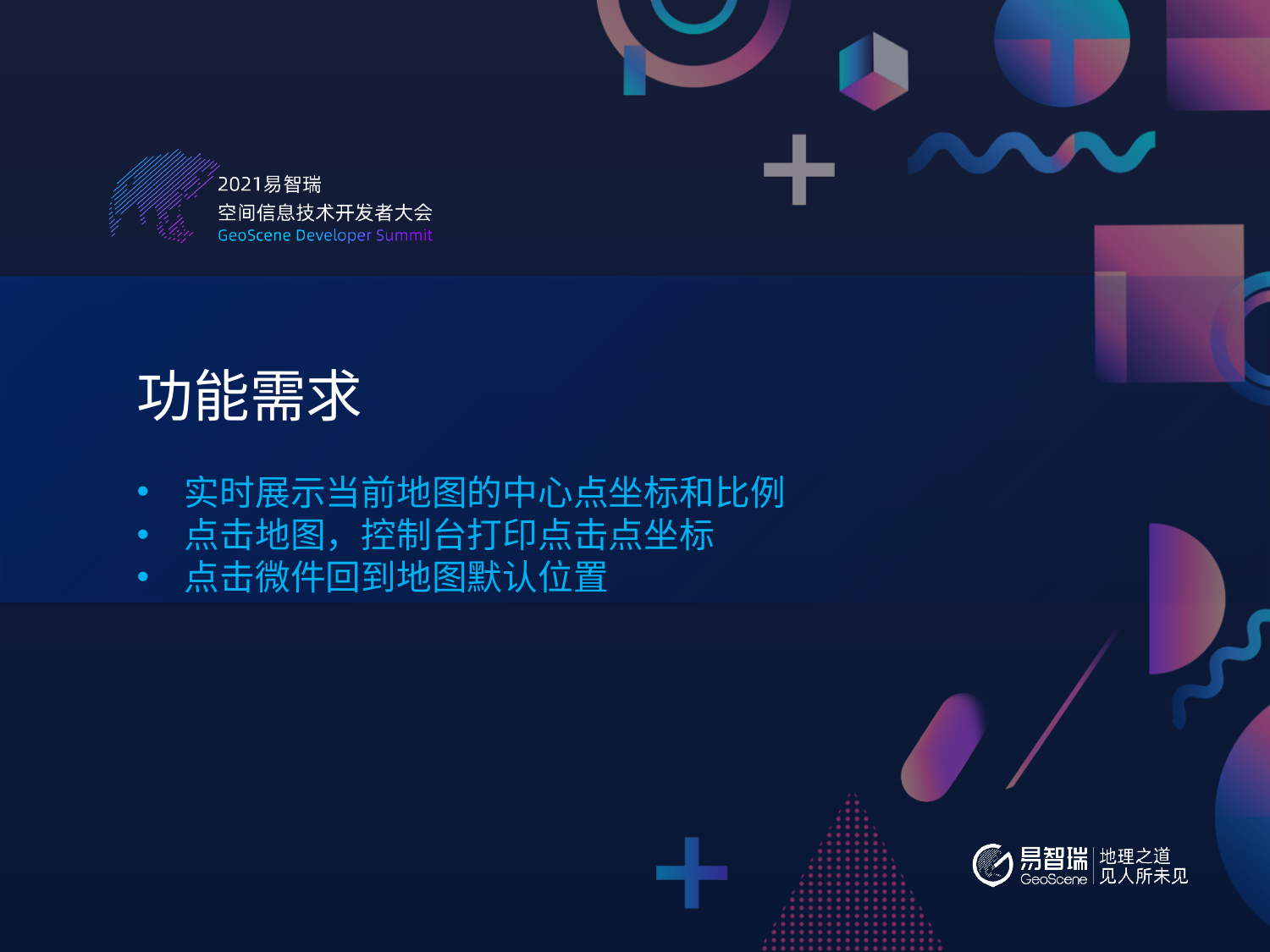

# 功能需求
实时展示当前地图的中心点坐标和比例
点击地图，控制台打印点击点坐标
点击微件回到地图默认位置